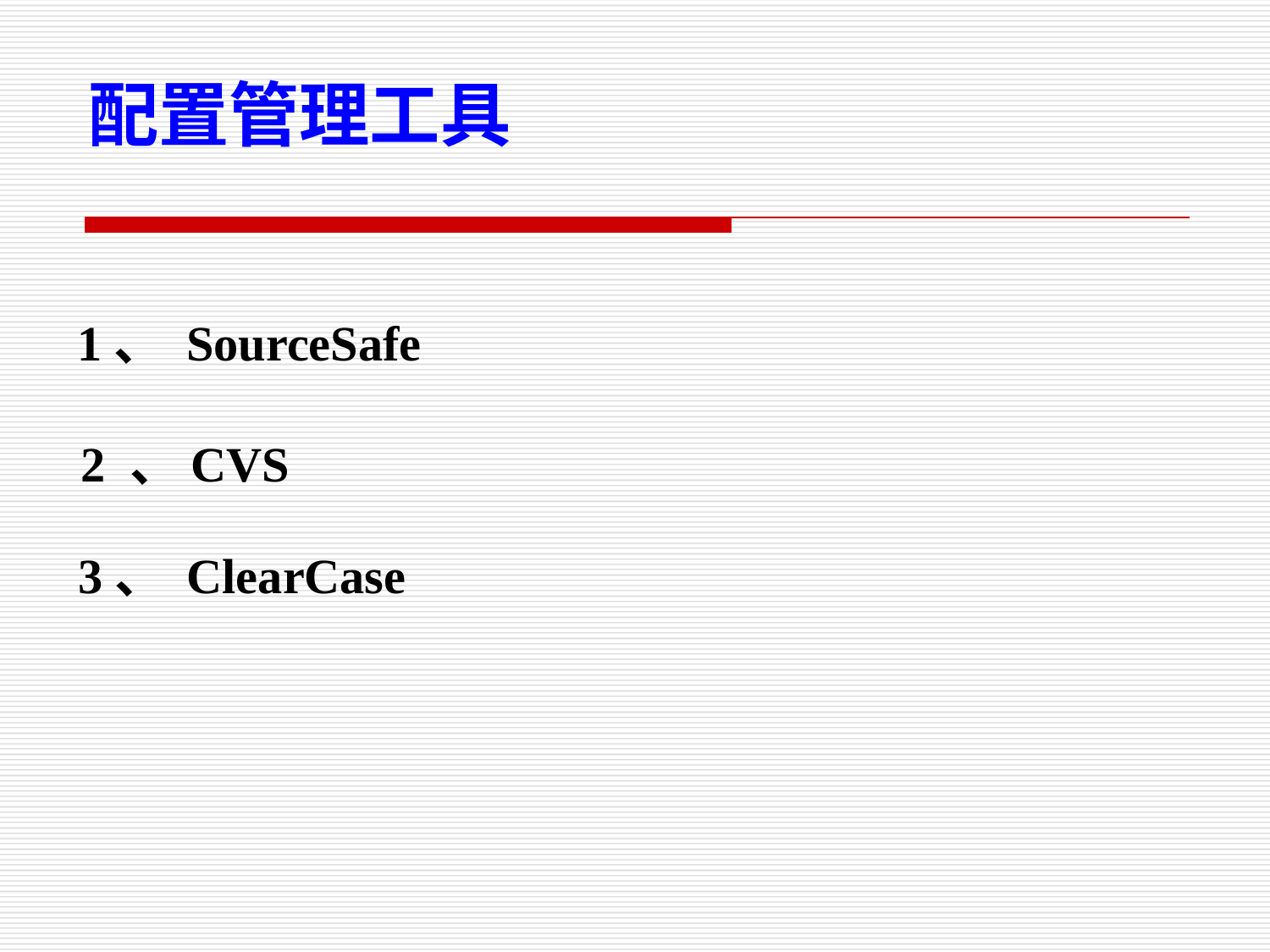

配置管理工具
1、 SourceSafe
2 、CVS
3、 ClearCase